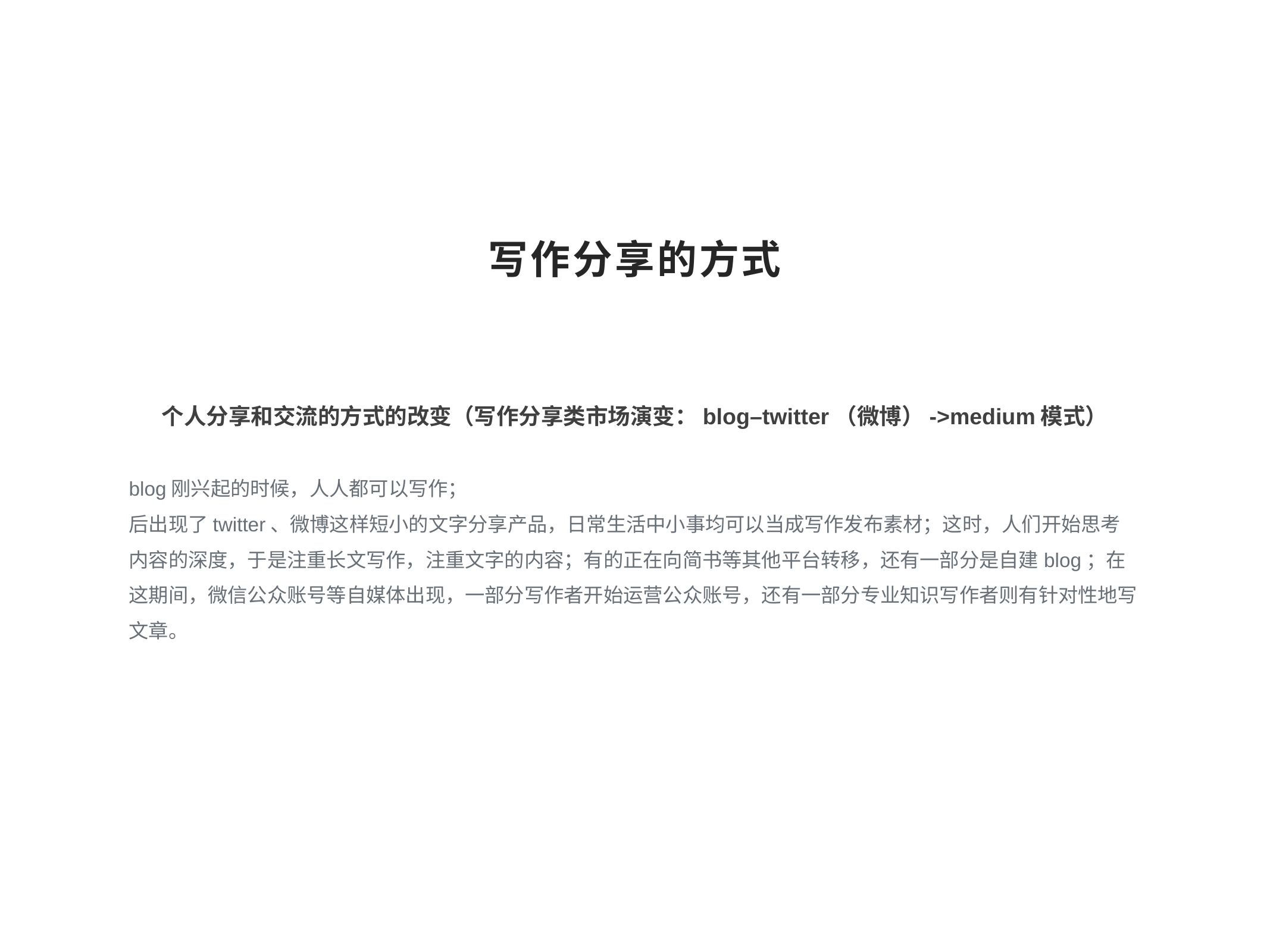

# 写作分享的方式
个人分享和交流的方式的改变（写作分享类市场演变：blog–twitter（微博）->medium模式）

blog刚兴起的时候，人人都可以写作；
后出现了twitter、微博这样短小的文字分享产品，日常生活中小事均可以当成写作发布素材；这时，人们开始思考内容的深度，于是注重长文写作，注重文字的内容；有的正在向简书等其他平台转移，还有一部分是自建blog；在这期间，微信公众账号等自媒体出现，一部分写作者开始运营公众账号，还有一部分专业知识写作者则有针对性地写文章。